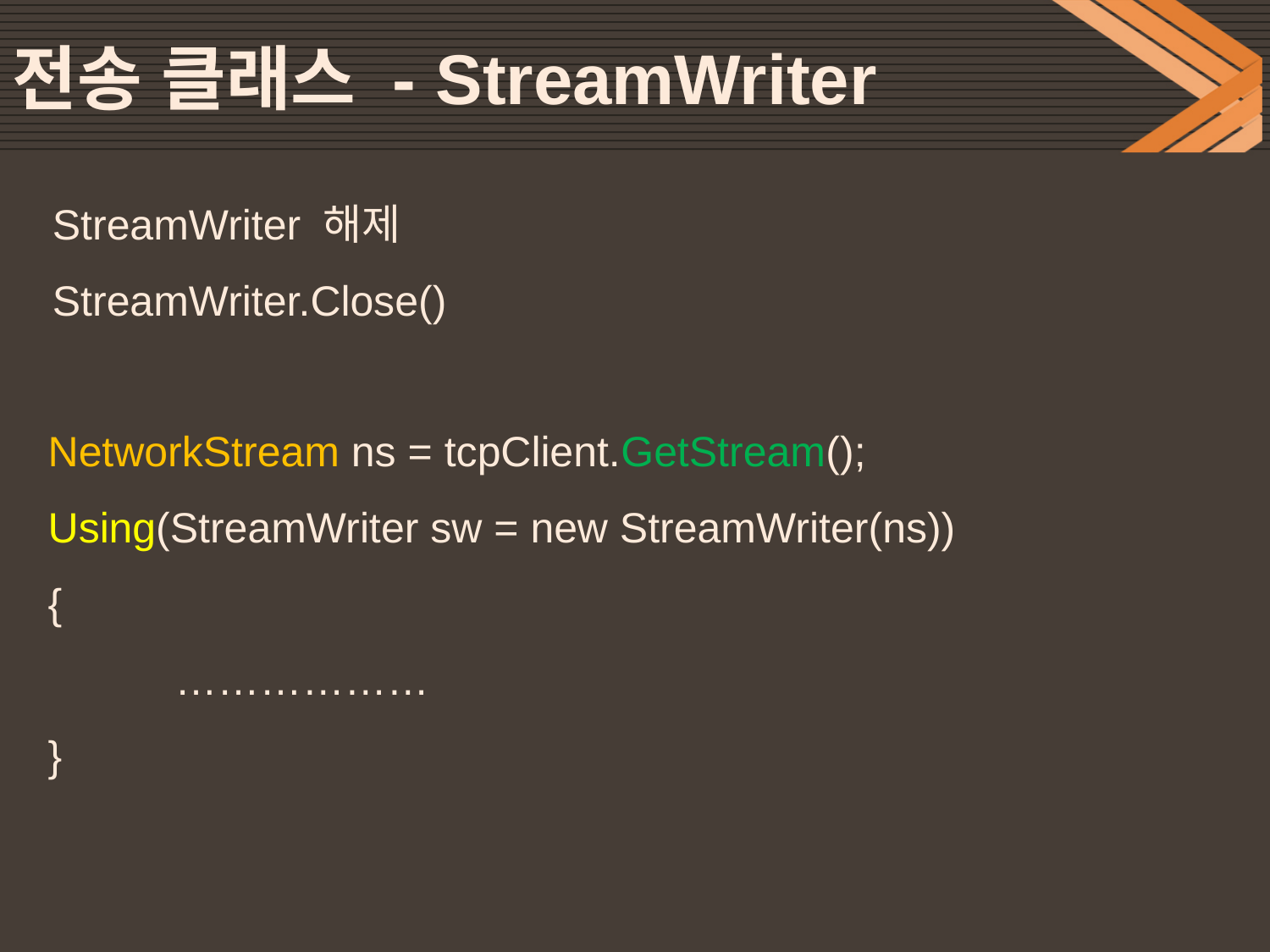

# 전송 클래스 - StreamWriter
StreamWriter 해제
StreamWriter.Close()
NetworkStream ns = tcpClient.GetStream();
Using(StreamWriter sw = new StreamWriter(ns))
{
	………………
}